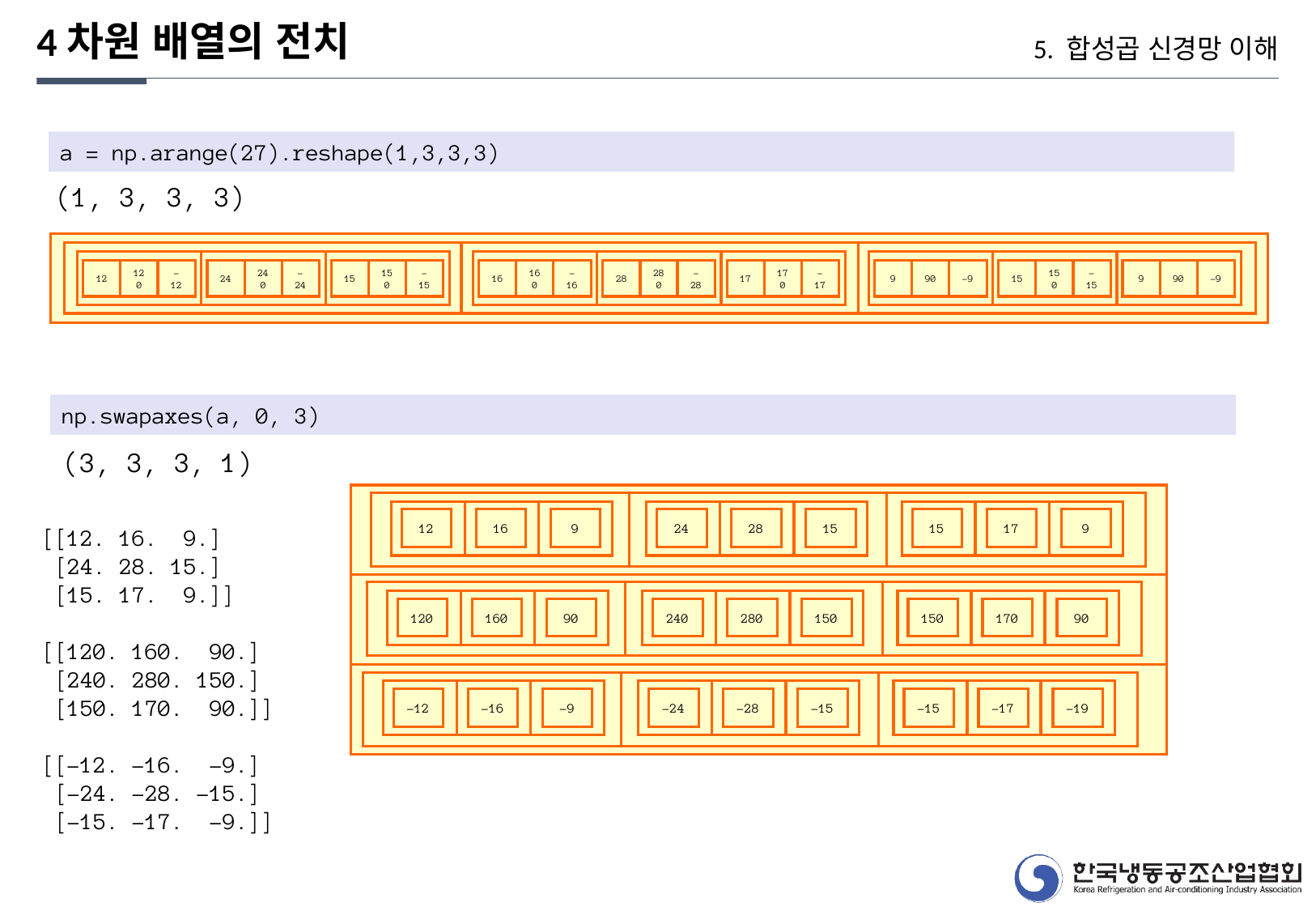

4차원 배열의 전치
5. 합성곱 신경망 이해
a = np.arange(27).reshape(1,3,3,3)
(1, 3, 3, 3)

-9
-15
90
-17
-9
150
9
-28
170
90
15
-15
-16
280
17
9
-24
150
160
28
-12
240
15
16
120
24
12
np.swapaxes(a, 0, 3)
(3, 3, 3, 1)

12
16
9
24
28
15
15
17
9

120
160
90
240
280
150
150
170
90

-12
-16
-9
-24
-28
-15
-15
-17
-19
[[12. 16.  9.]
 [24. 28. 15.]
 [15. 17.  9.]]

[[120. 160.  90.]
 [240. 280. 150.]
 [150. 170.  90.]]

[[-12. -16.  -9.]
 [-24. -28. -15.]
 [-15. -17.  -9.]]